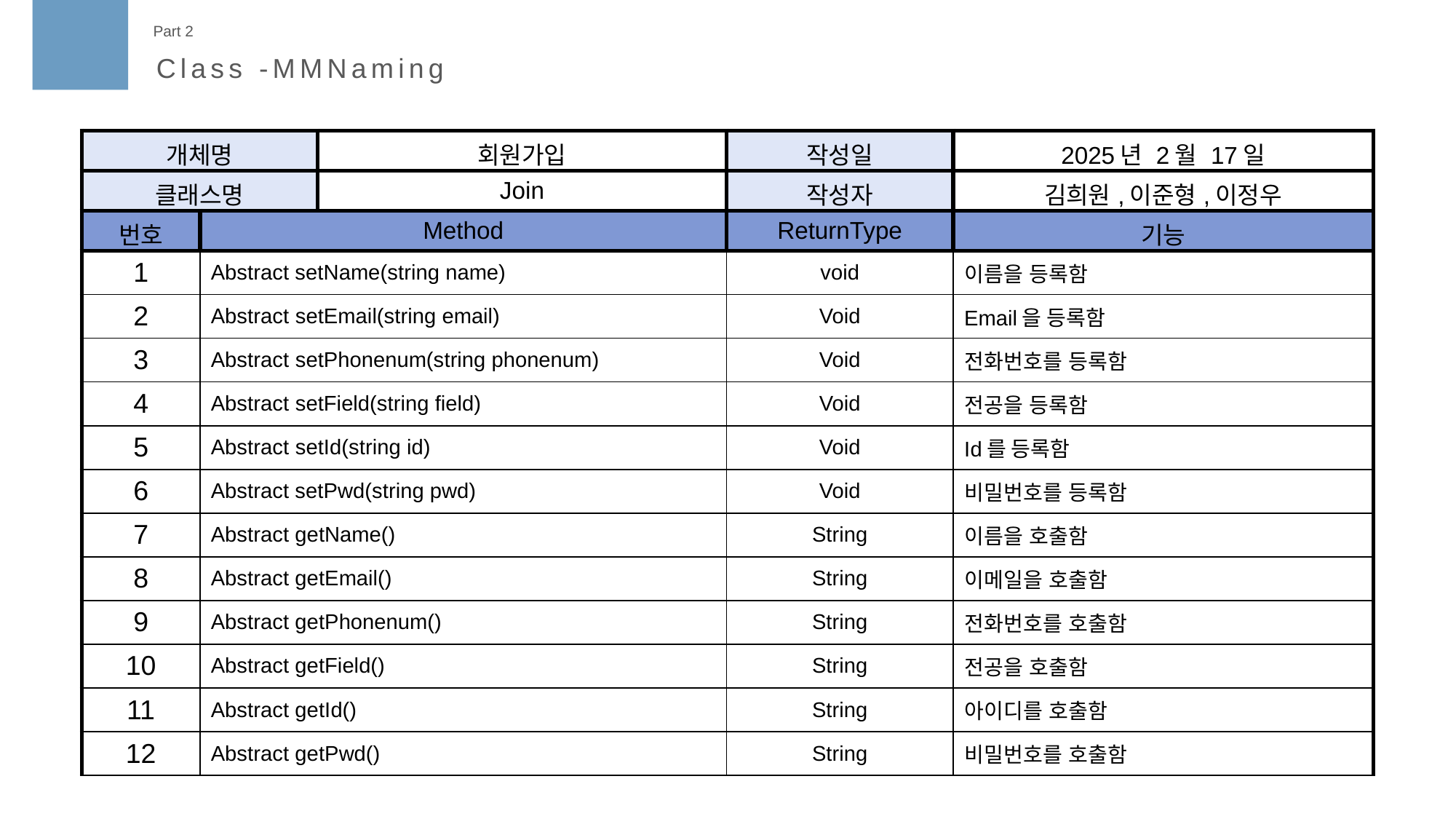

Part 2
Class -MMNaming
| 개체명 |  | 회원가입 | 작성일 | 2025년 2월 17일 |
| --- | --- | --- | --- | --- |
| 클래스명 |  | Join | 작성자 | 김희원,이준형,이정우 |
| 번호 | Method |  | ReturnType | 기능 |
| 1 | Abstract setName(string name) |  | void | 이름을 등록함 |
| 2 | Abstract setEmail(string email) |  | Void | Email을 등록함 |
| 3 | Abstract setPhonenum(string phonenum) |  | Void | 전화번호를 등록함 |
| 4 | Abstract setField(string field) |  | Void | 전공을 등록함 |
| 5 | Abstract setId(string id) |  | Void | Id를 등록함 |
| 6 | Abstract setPwd(string pwd) |  | Void | 비밀번호를 등록함 |
| 7 | Abstract getName() |  | String | 이름을 호출함 |
| 8 | Abstract getEmail() |  | String | 이메일을 호출함 |
| 9 | Abstract getPhonenum() |  | String | 전화번호를 호출함 |
| 10 | Abstract getField() |  | String | 전공을 호출함 |
| 11 | Abstract getId() |  | String | 아이디를 호출함 |
| 12 | Abstract getPwd() |  | String | 비밀번호를 호출함 |